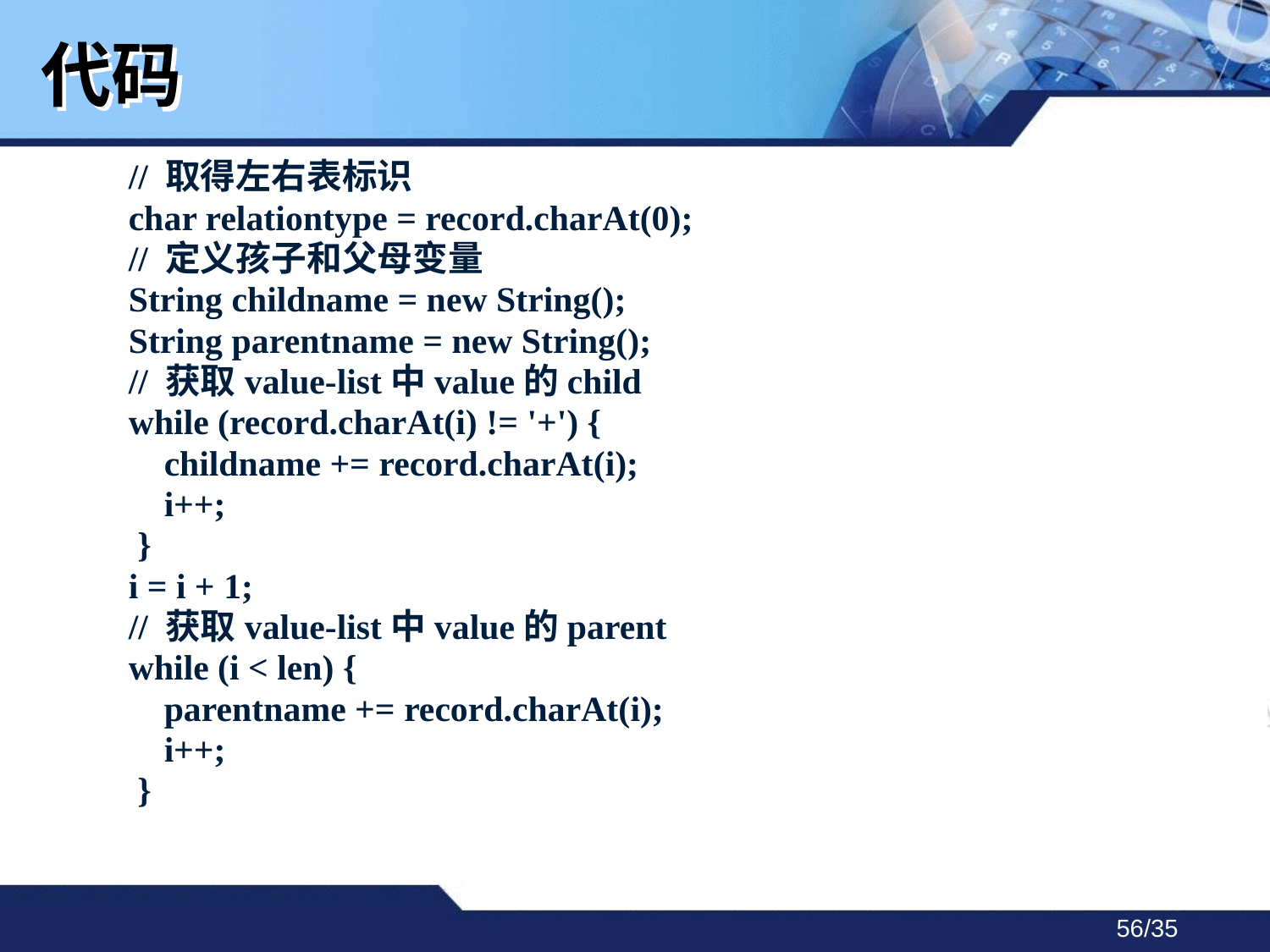

# 代码
       // 取得左右表标识
       char relationtype = record.charAt(0);
       // 定义孩子和父母变量
       String childname = new String();
       String parentname = new String();
       // 获取value-list中value的child
       while (record.charAt(i) != '+') {
           childname += record.charAt(i);
           i++;
        }
       i = i + 1;
       // 获取value-list中value的parent
       while (i < len) {
           parentname += record.charAt(i);
           i++;
        }
56/35